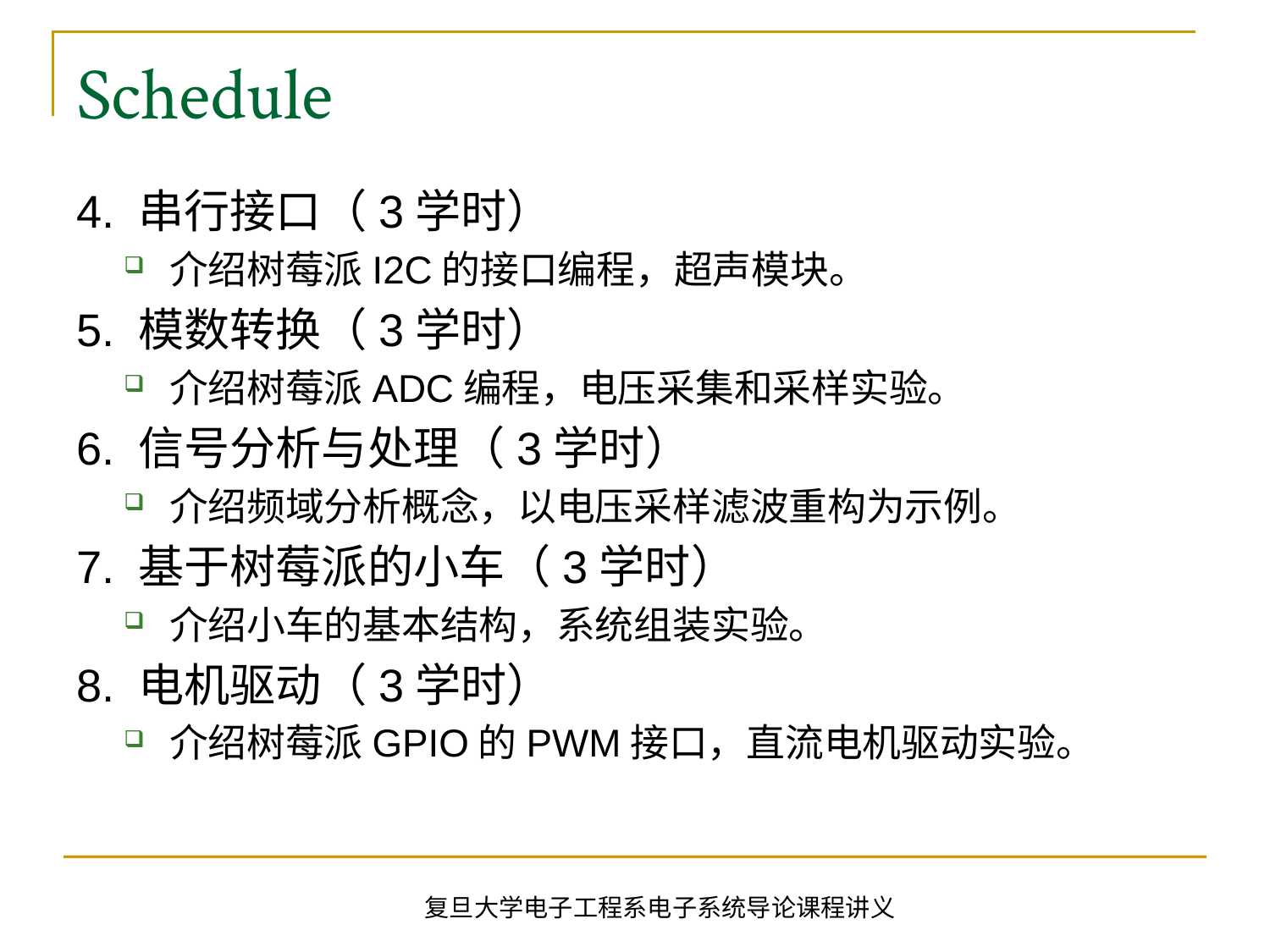

# Schedule
4. 串行接口（3学时）
介绍树莓派I2C的接口编程，超声模块。
5. 模数转换（3学时）
介绍树莓派ADC编程，电压采集和采样实验。
6. 信号分析与处理（3学时）
介绍频域分析概念，以电压采样滤波重构为示例。
7. 基于树莓派的小车（3学时）
介绍小车的基本结构，系统组装实验。
8. 电机驱动（3学时）
介绍树莓派GPIO的PWM接口，直流电机驱动实验。